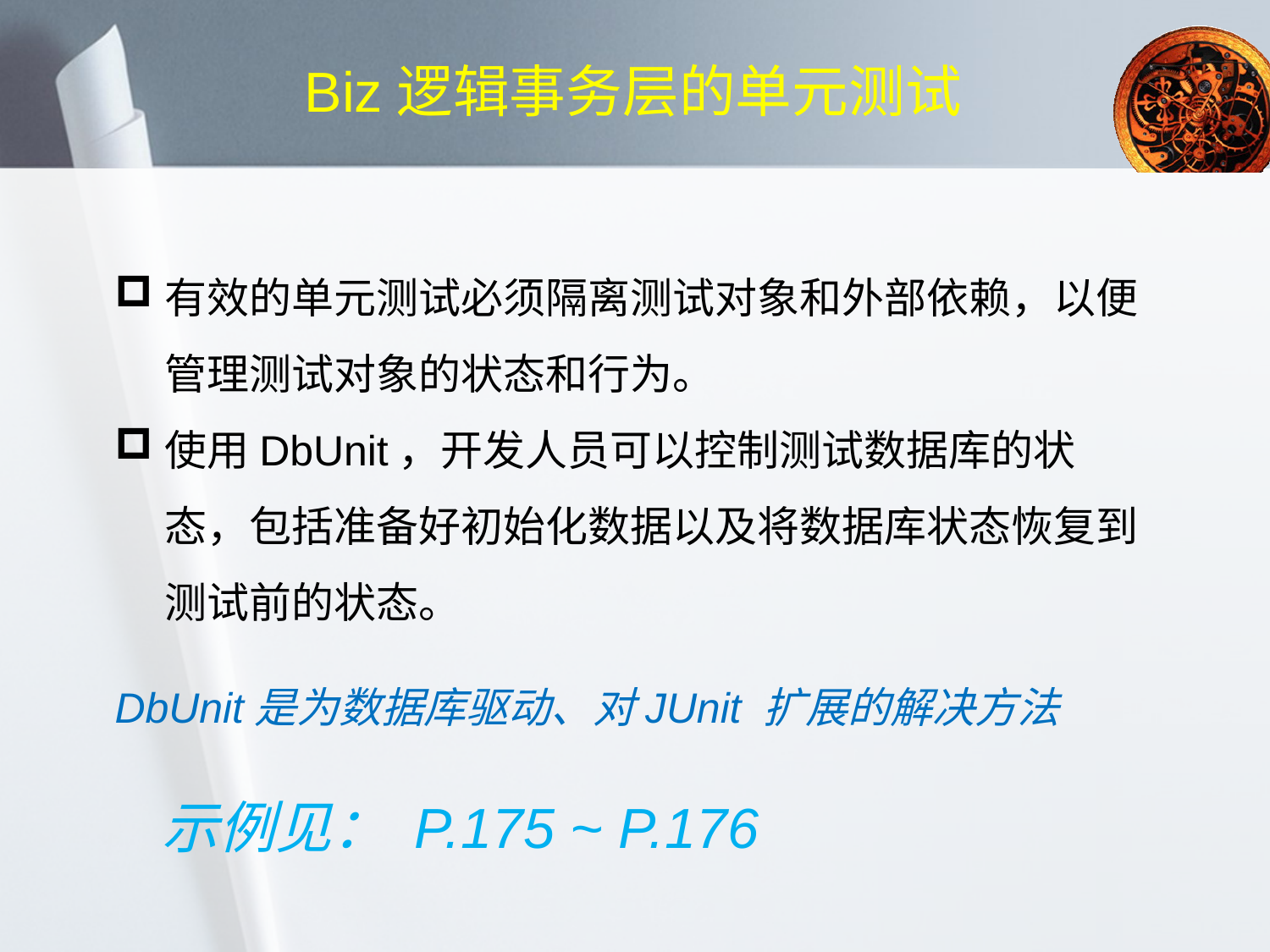

Biz逻辑事务层的单元测试
有效的单元测试必须隔离测试对象和外部依赖，以便管理测试对象的状态和行为。
使用DbUnit，开发人员可以控制测试数据库的状态，包括准备好初始化数据以及将数据库状态恢复到测试前的状态。
DbUnit是为数据库驱动、对JUnit 扩展的解决方法
示例见： P.175 ~ P.176